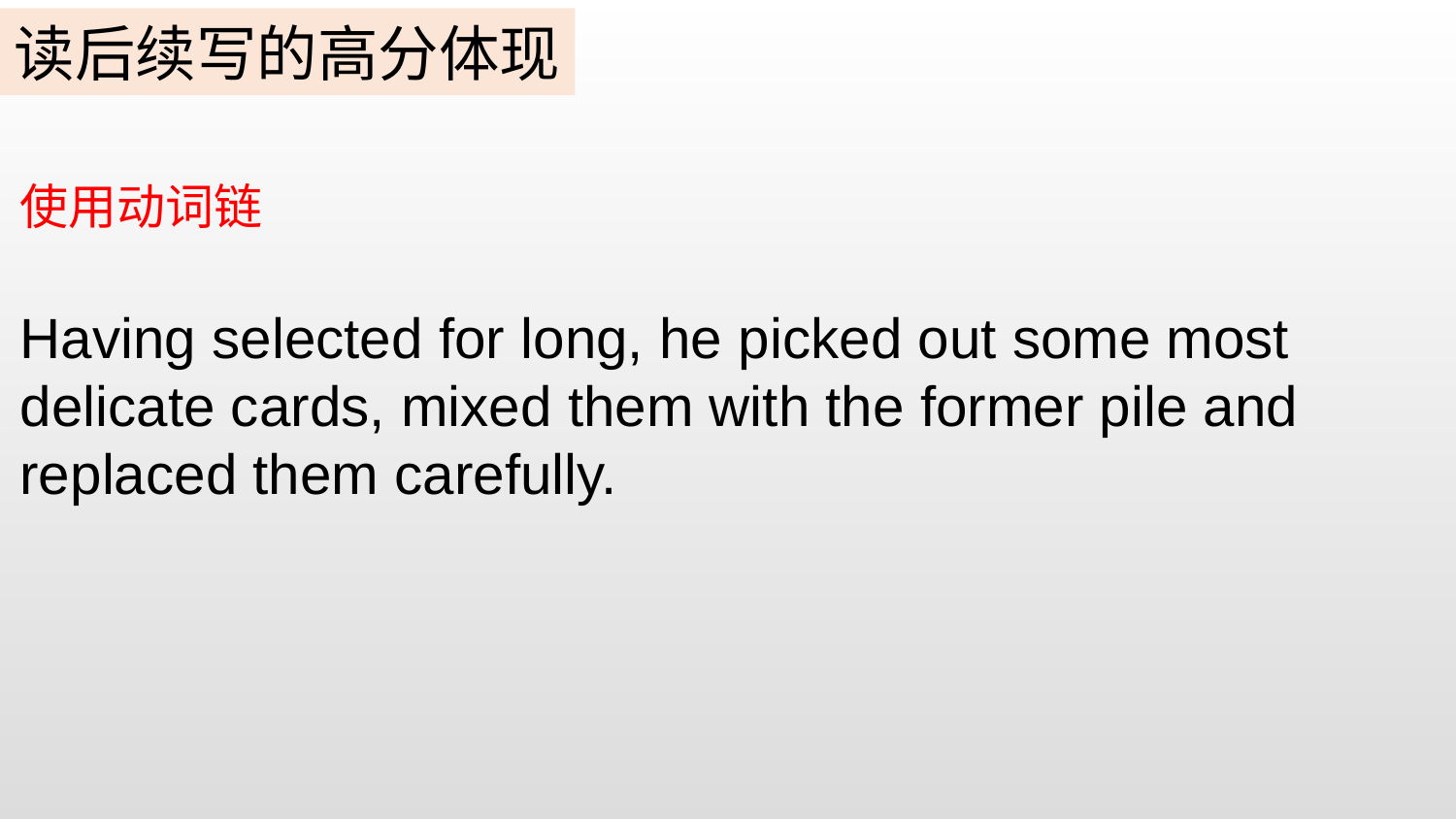

读后续写的高分体现
使用动词链

Having selected for long, he picked out some most delicate cards, mixed them with the former pile and replaced them carefully.